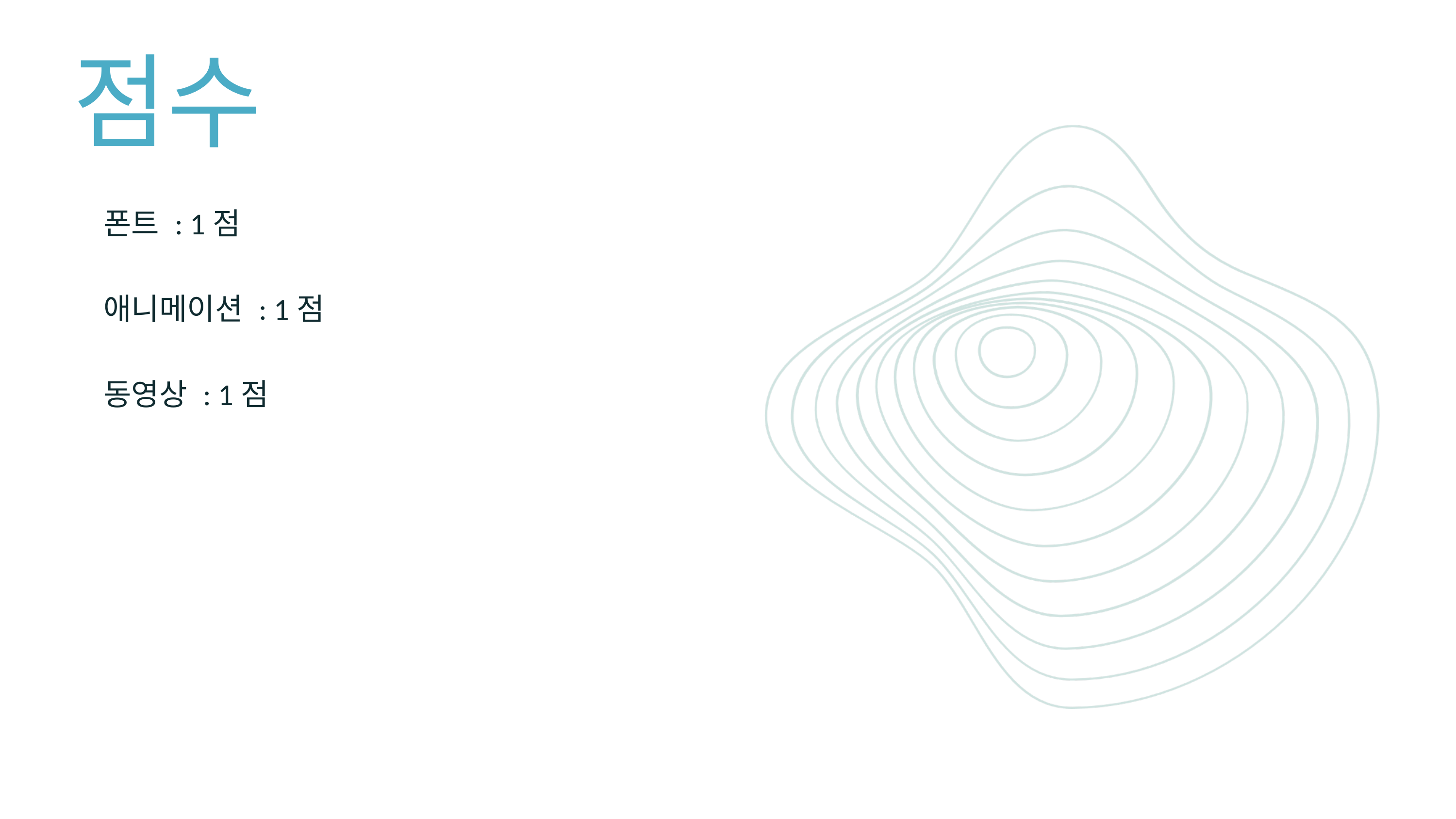

점수

폰트 : 1점

애니메이션 : 1점

동영상 : 1점